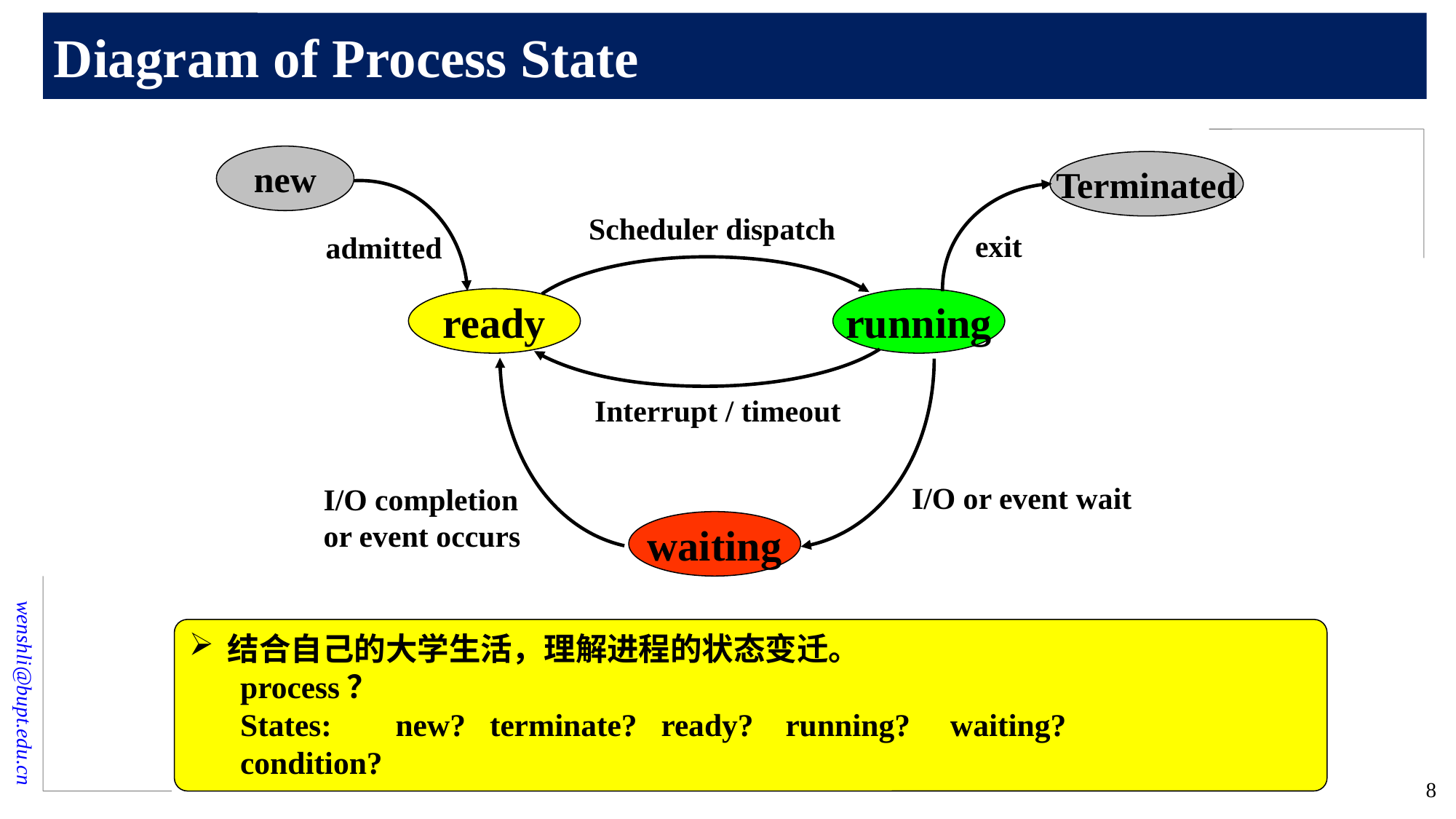

# Diagram of Process State
new
Terminated

admitted

exit
Scheduler dispatch

ready
running

Interrupt / timeout

I/O completion
or event occurs

I/O or event wait
waiting
结合自己的大学生活，理解进程的状态变迁。
process？
States:        new?   terminate?   ready?    running?     waiting?
condition?
8